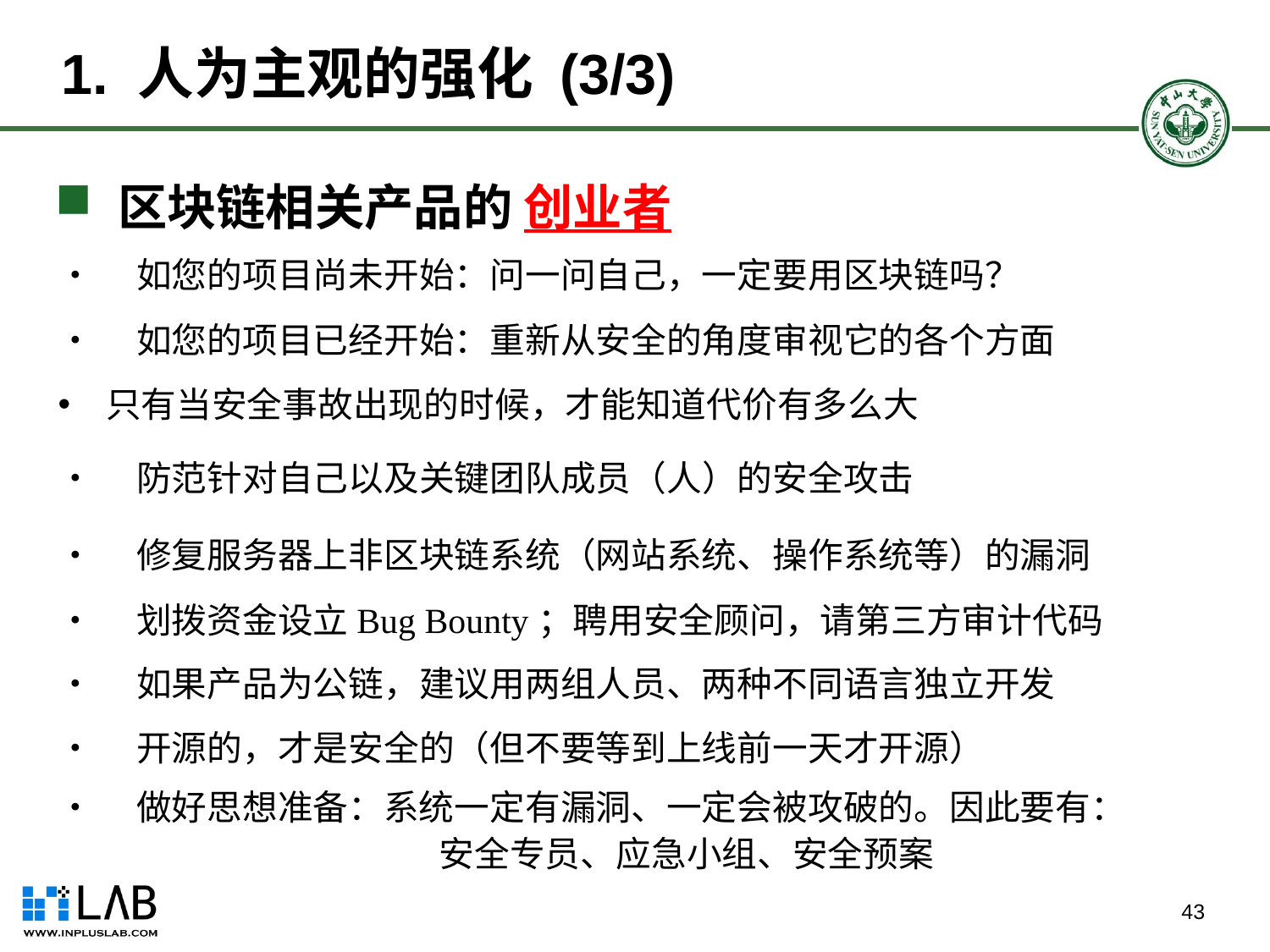

# 1. 人为主观的强化 (3/3)
 区块链相关产品的 创业者
• 如您的项目尚未开始：问一问自己，一定要用区块链吗？
• 如您的项目已经开始：重新从安全的角度审视它的各个方面
只有当安全事故出现的时候，才能知道代价有多么大
• 防范针对自己以及关键团队成员（人）的安全攻击
• 修复服务器上非区块链系统（网站系统、操作系统等）的漏洞
• 划拨资金设立Bug Bounty；聘用安全顾问，请第三方审计代码
• 如果产品为公链，建议用两组人员、两种不同语言独立开发
• 开源的，才是安全的（但不要等到上线前一天才开源）
• 做好思想准备：系统一定有漏洞、一定会被攻破的。因此要有：				安全专员、应急小组、安全预案